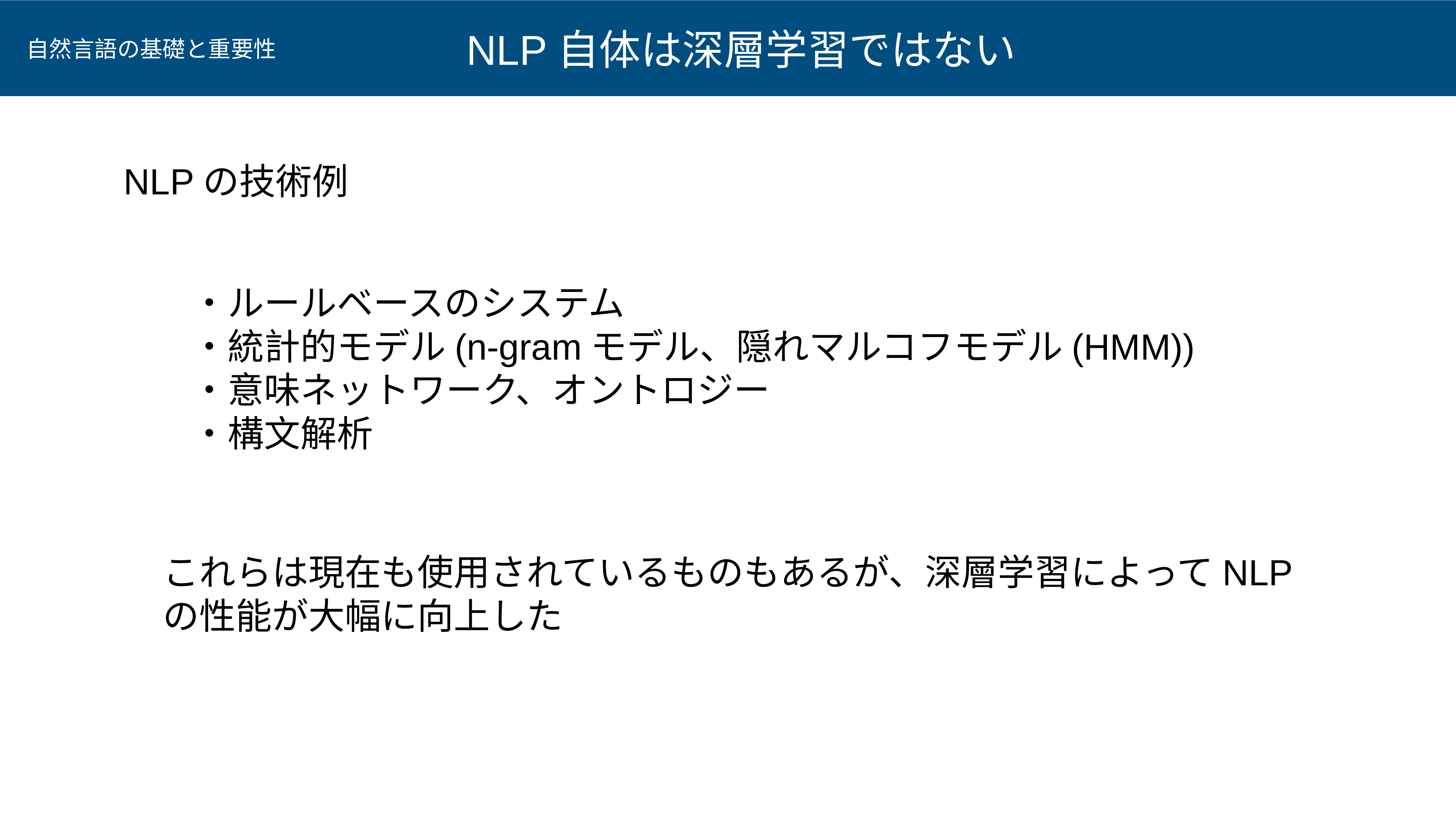

NLP自体は深層学習ではない
自然言語の基礎と重要性
NLPの技術例
・ルールベースのシステム
・統計的モデル(n-gramモデル、隠れマルコフモデル(HMM))
・意味ネットワーク、オントロジー
・構文解析
これらは現在も使用されているものもあるが、深層学習によってNLP
の性能が大幅に向上した